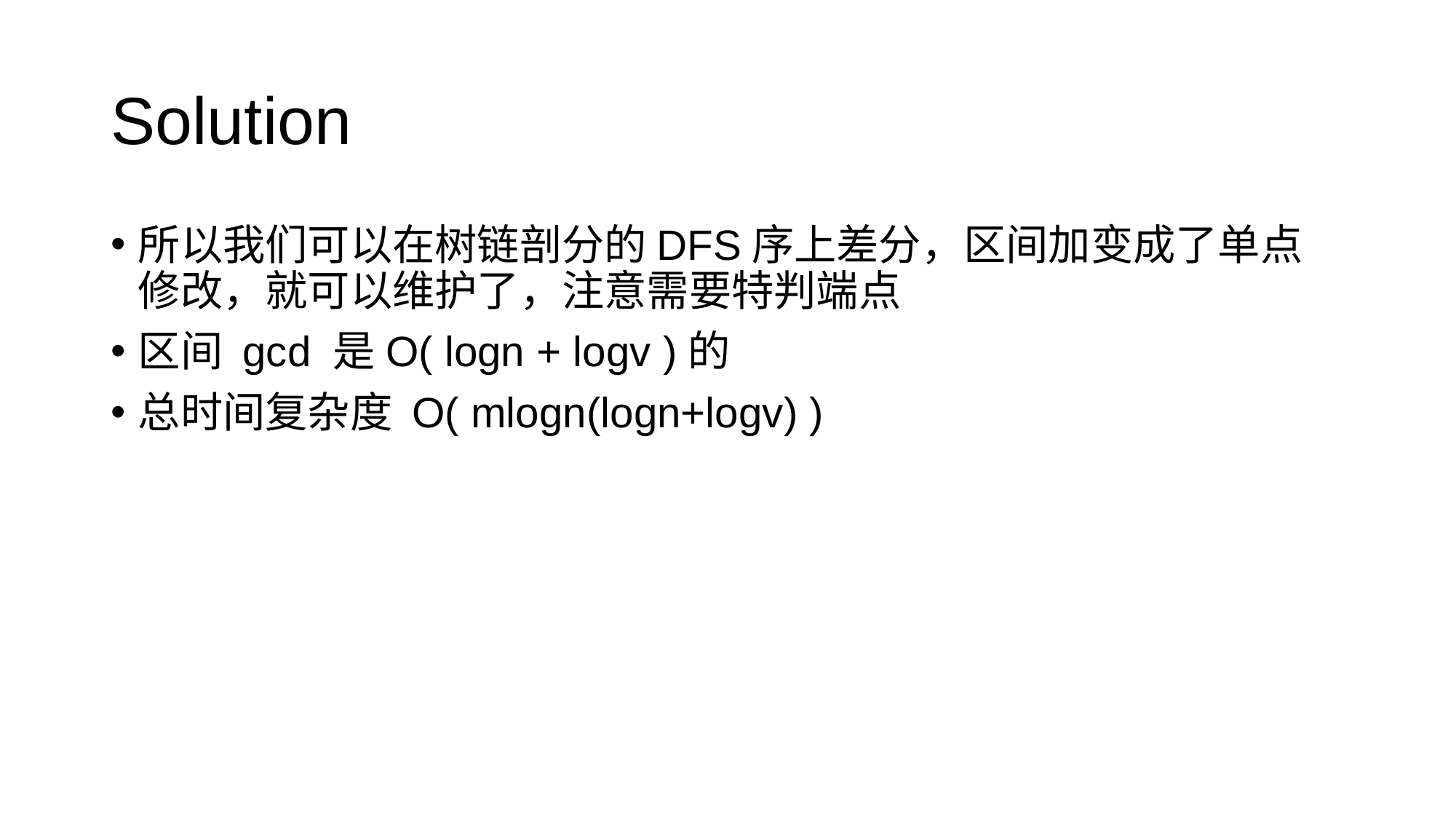

# Solution
所以我们可以在树链剖分的DFS序上差分，区间加变成了单点修改，就可以维护了，注意需要特判端点
区间 gcd 是O( logn + logv )的
总时间复杂度 O( mlogn(logn+logv) )